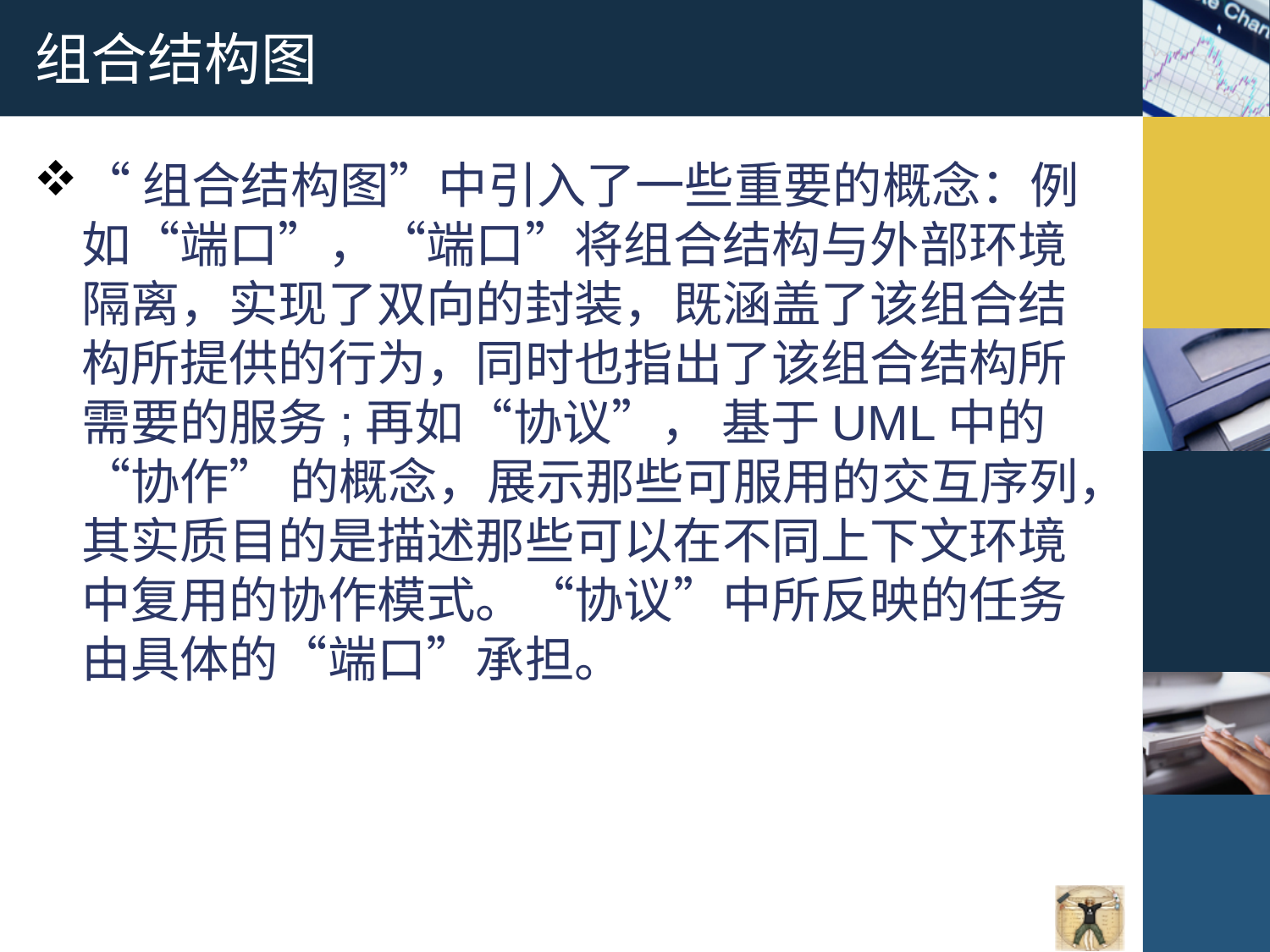

# 组合结构图
“组合结构图”中引入了一些重要的概念：例如“端口”，“端口”将组合结构与外部环境隔离，实现了双向的封装，既涵盖了该组合结构所提供的行为，同时也指出了该组合结构所需要的服务;再如“协议”， 基于UML中的“协作” 的概念，展示那些可服用的交互序列，其实质目的是描述那些可以在不同上下文环境中复用的协作模式。“协议”中所反映的任务由具体的“端口”承担。